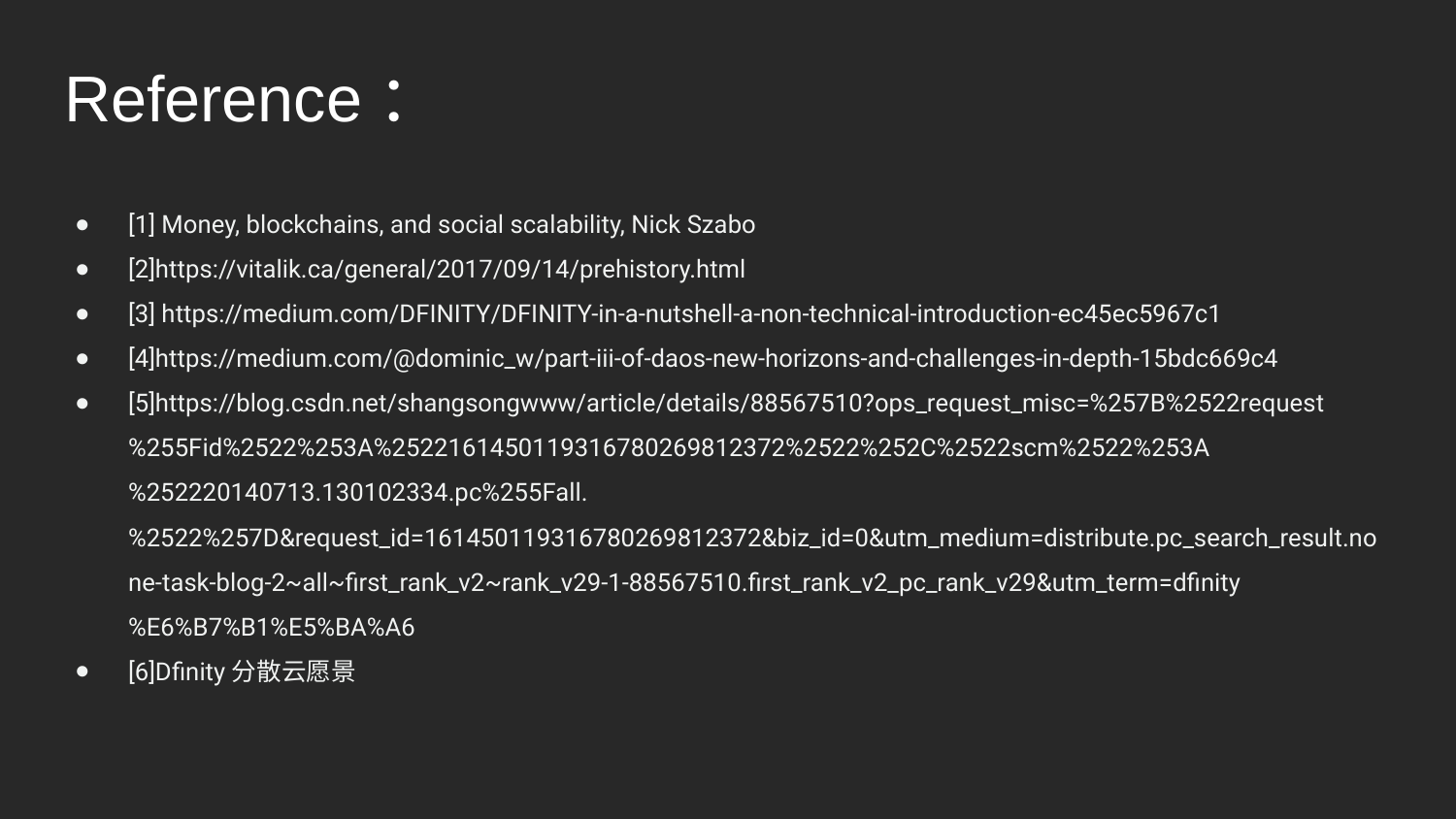

# Reference：
[1] Money, blockchains, and social scalability, Nick Szabo
[2]https://vitalik.ca/general/2017/09/14/prehistory.html
[3] https://medium.com/DFINITY/DFINITY-in-a-nutshell-a-non-technical-introduction-ec45ec5967c1
[4]https://medium.com/@dominic_w/part-iii-of-daos-new-horizons-and-challenges-in-depth-15bdc669c4
[5]https://blog.csdn.net/shangsongwww/article/details/88567510?ops_request_misc=%257B%2522request%255Fid%2522%253A%2522161450119316780269812372%2522%252C%2522scm%2522%253A%252220140713.130102334.pc%255Fall.%2522%257D&request_id=161450119316780269812372&biz_id=0&utm_medium=distribute.pc_search_result.none-task-blog-2~all~first_rank_v2~rank_v29-1-88567510.first_rank_v2_pc_rank_v29&utm_term=dfinity%E6%B7%B1%E5%BA%A6
[6]Dfinity分散云愿景